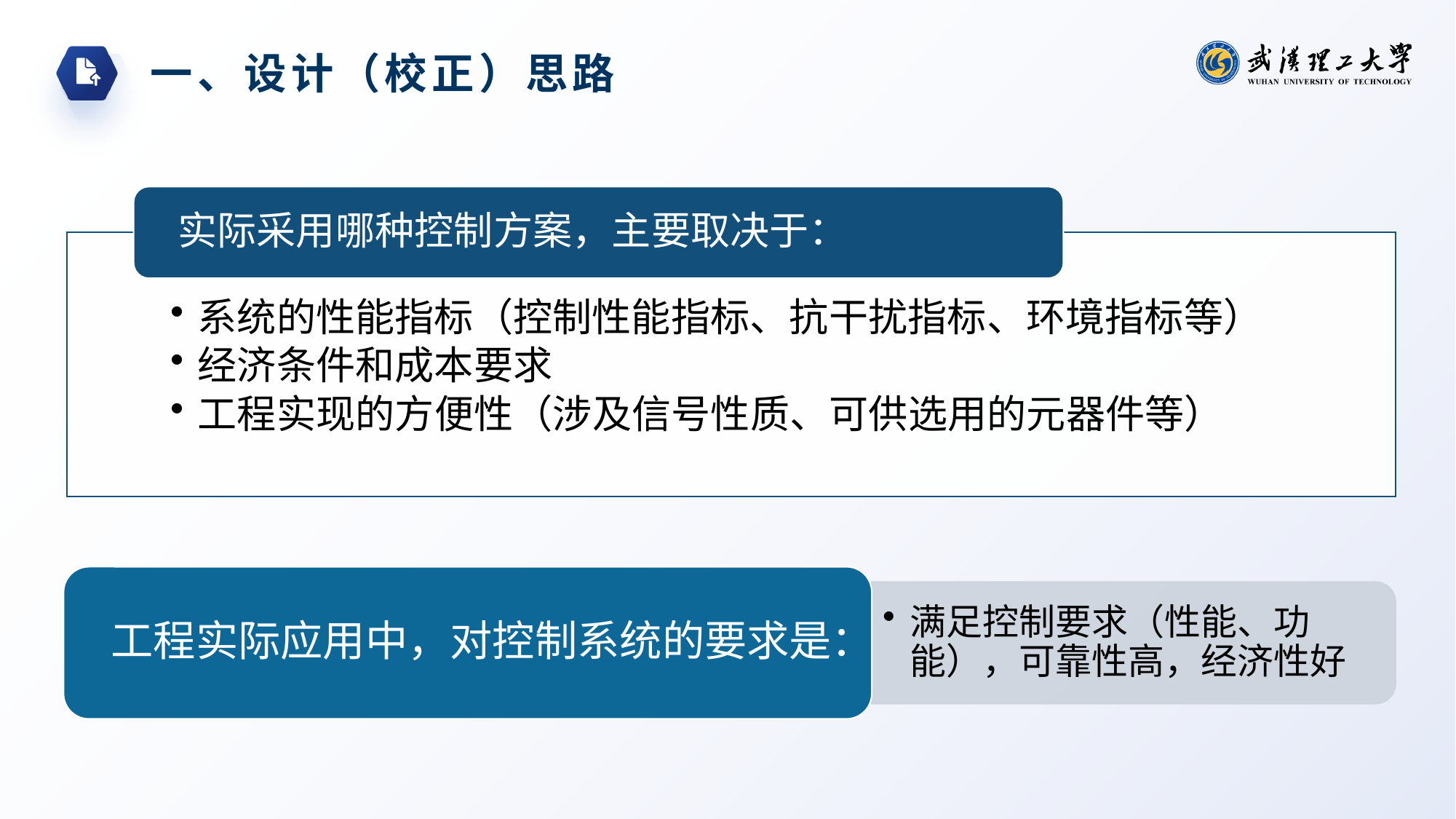

一、设计（校正）思路
系统的性能指标（控制性能指标、抗干扰指标、环境指标等）
经济条件和成本要求
工程实现的方便性（涉及信号性质、可供选用的元器件等）
实际采用哪种控制方案，主要取决于：
满足控制要求（性能、功能），可靠性高，经济性好
工程实际应用中，对控制系统的要求是：